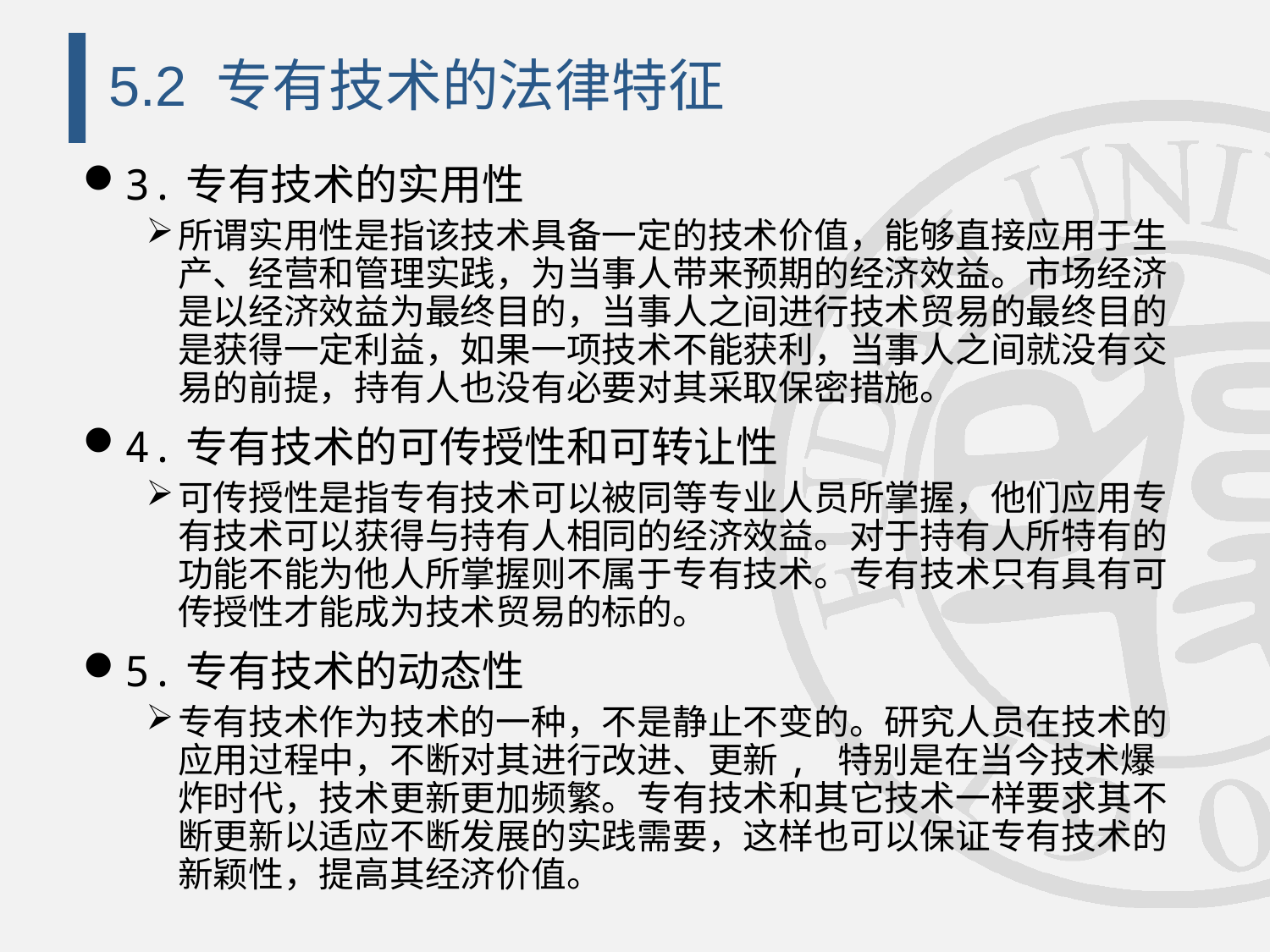

# 5.2 专有技术的法律特征
3.专有技术的实用性
所谓实用性是指该技术具备一定的技术价值，能够直接应用于生产、经营和管理实践，为当事人带来预期的经济效益。市场经济是以经济效益为最终目的，当事人之间进行技术贸易的最终目的是获得一定利益，如果一项技术不能获利，当事人之间就没有交易的前提，持有人也没有必要对其采取保密措施。
4.专有技术的可传授性和可转让性
可传授性是指专有技术可以被同等专业人员所掌握，他们应用专有技术可以获得与持有人相同的经济效益。对于持有人所特有的功能不能为他人所掌握则不属于专有技术。专有技术只有具有可传授性才能成为技术贸易的标的。
5.专有技术的动态性
专有技术作为技术的一种，不是静止不变的。研究人员在技术的应用过程中，不断对其进行改进、更新, 特别是在当今技术爆炸时代，技术更新更加频繁。专有技术和其它技术一样要求其不断更新以适应不断发展的实践需要，这样也可以保证专有技术的新颖性，提高其经济价值。